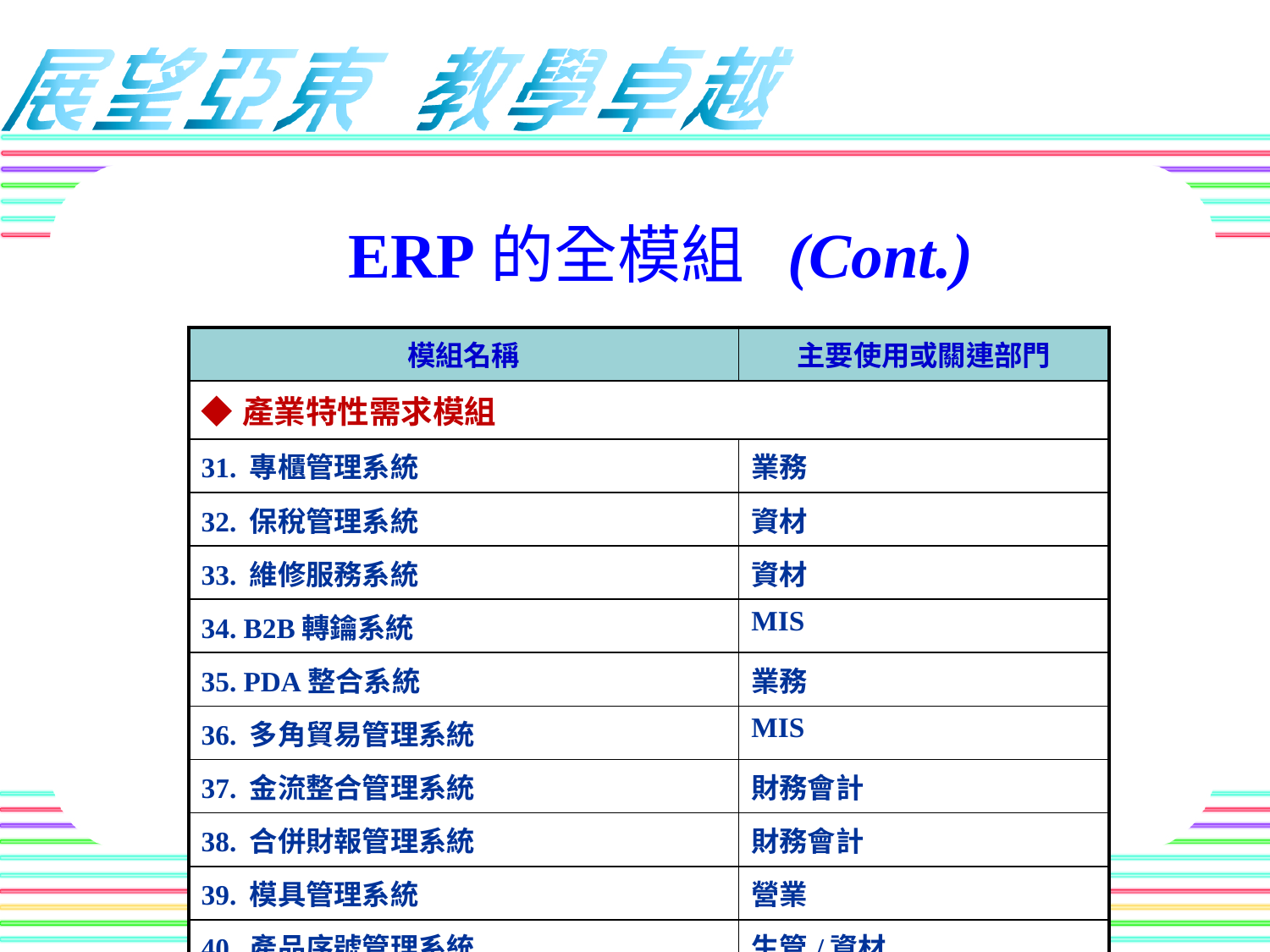

ERP的全模組  (Cont.)
| 模組名稱 | 主要使用或關連部門 |
| --- | --- |
| ◆產業特性需求模組 |  |
| 31. 專櫃管理系統 | 業務 |
| 32. 保稅管理系統 | 資材 |
| 33. 維修服務系統 | 資材 |
| 34. B2B轉鑰系統 | MIS |
| 35. PDA整合系統 | 業務 |
| 36. 多角貿易管理系統 | MIS |
| 37. 金流整合管理系統 | 財務會計 |
| 38. 合併財報管理系統 | 財務會計 |
| 39. 模具管理系統 | 營業 |
| 40. 產品序號管理系統 | 生管/資材 |
| 41. ERP/PDM整合系統 | 研發 |